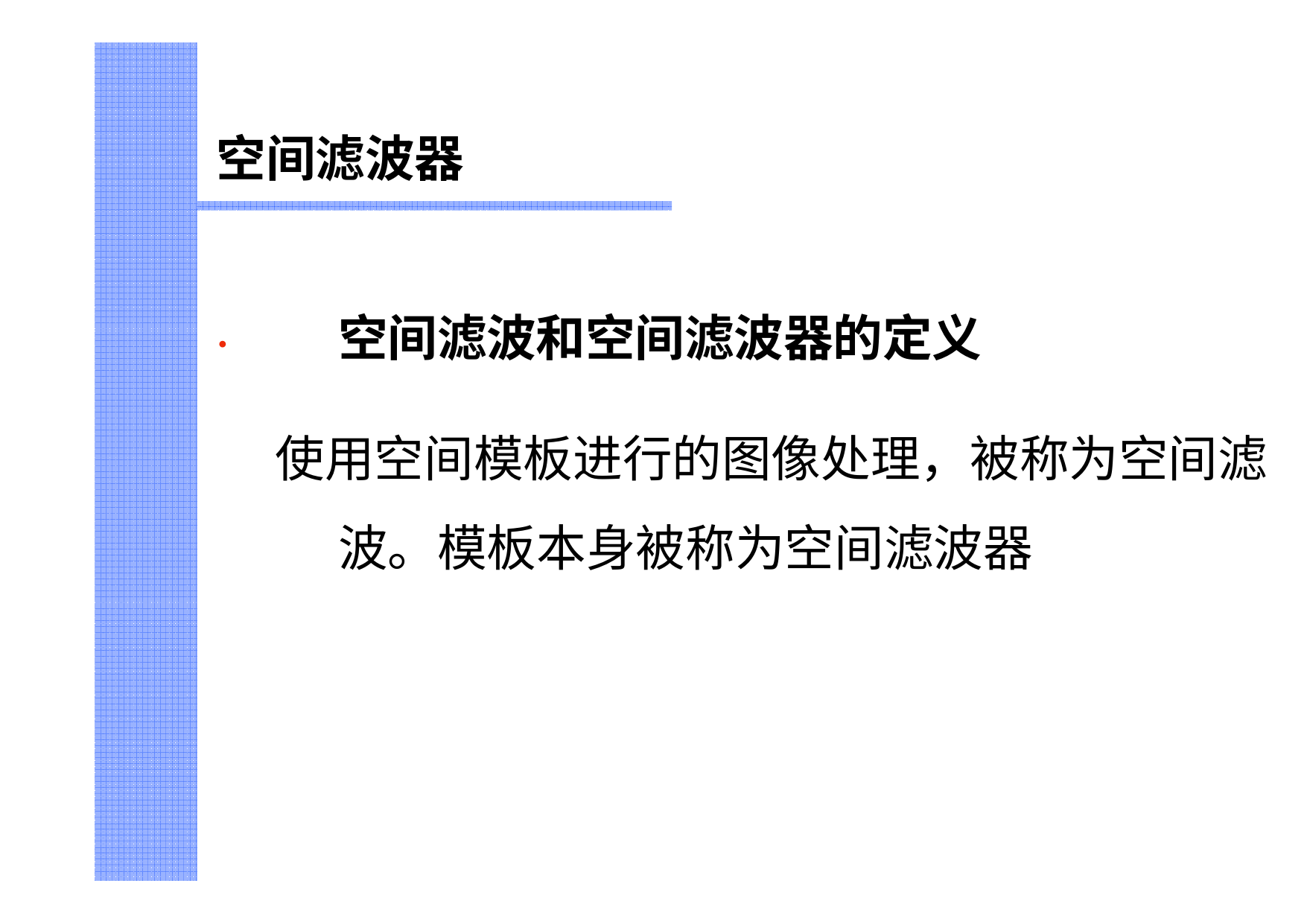

空间滤波器

•	空间滤波和空间滤波器的定义
     使用空间模板进行的图像处理，被称为空间滤波。模板本身被称为空间滤波器